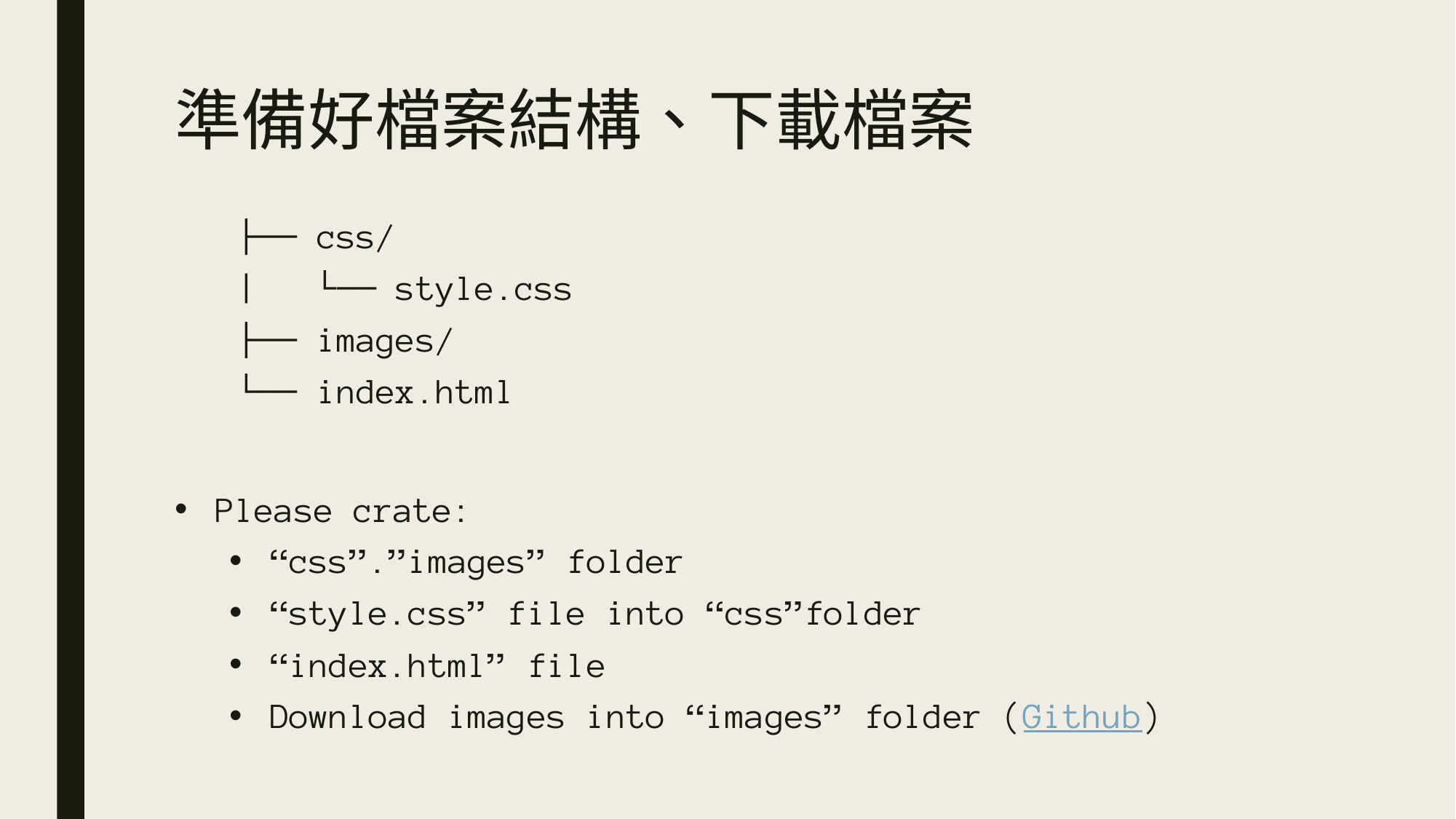

# 準備好檔案結構、下載檔案
├── css/
|   └── style.css
├── images/
└── index.html

Please crate:
“css”.”images” folder
“style.css” file into “css”folder
“index.html” file
Download images into “images” folder (Github)